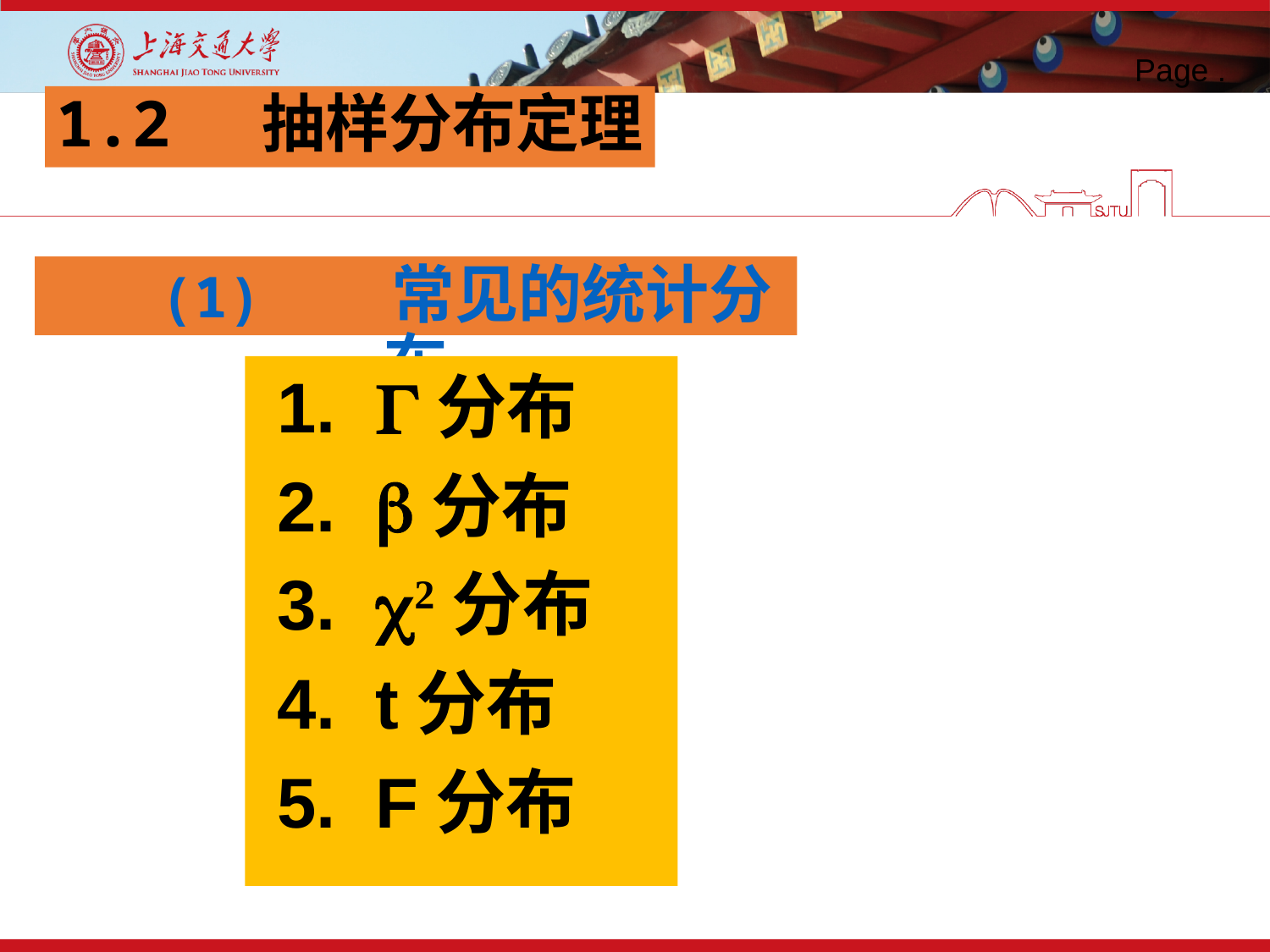

1.2  抽样分布定理
# (1)   常见的统计分布

1.  Γ分布
2.  β分布
3.  χ2分布
4.  t分布
5.  F分布